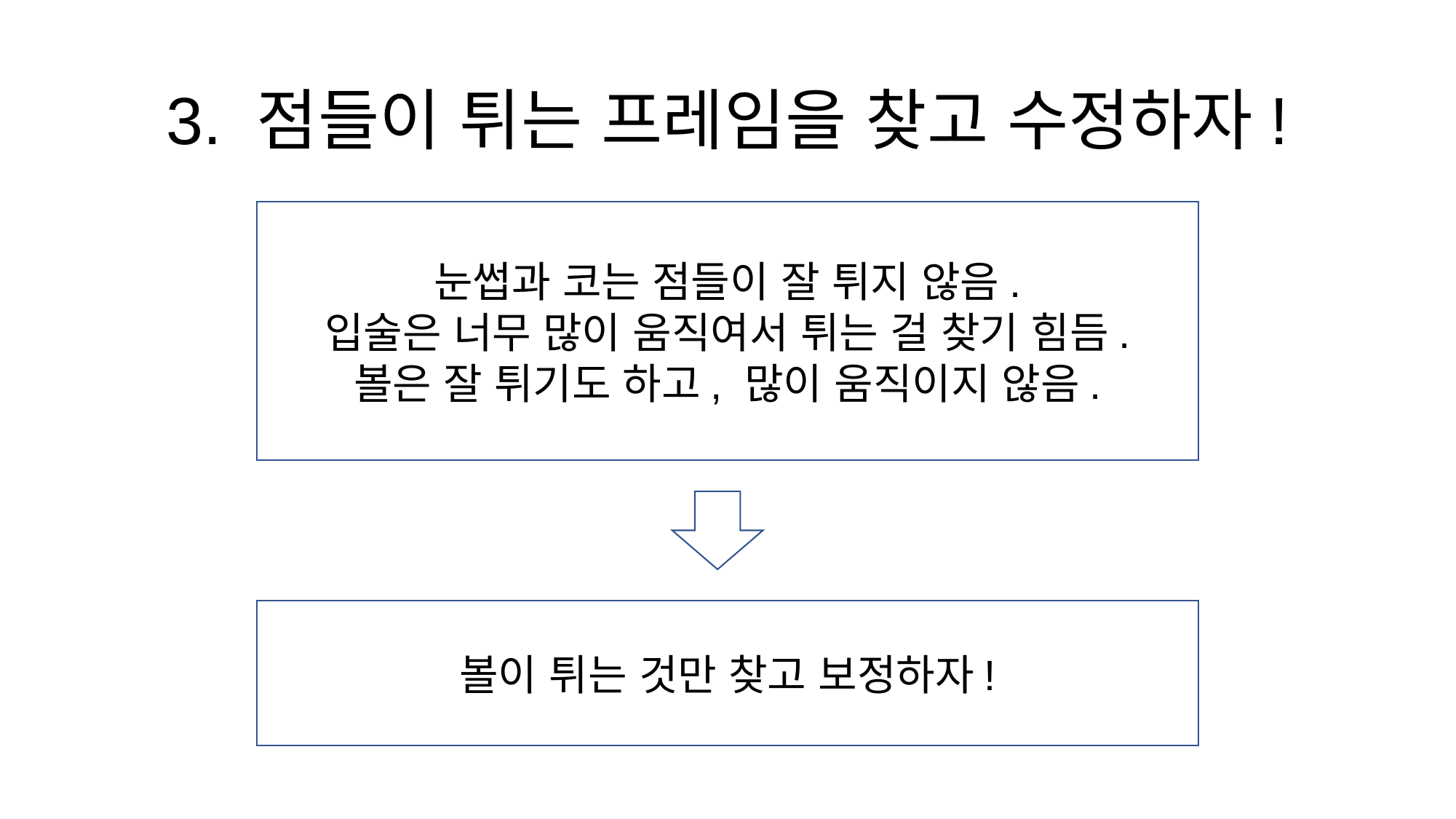

# 3. 점들이 튀는 프레임을 찾고 수정하자!
눈썹과 코는 점들이 잘 튀지 않음.
입술은 너무 많이 움직여서 튀는 걸 찾기 힘듬.
볼은 잘 튀기도 하고, 많이 움직이지 않음.

볼이 튀는 것만 찾고 보정하자!